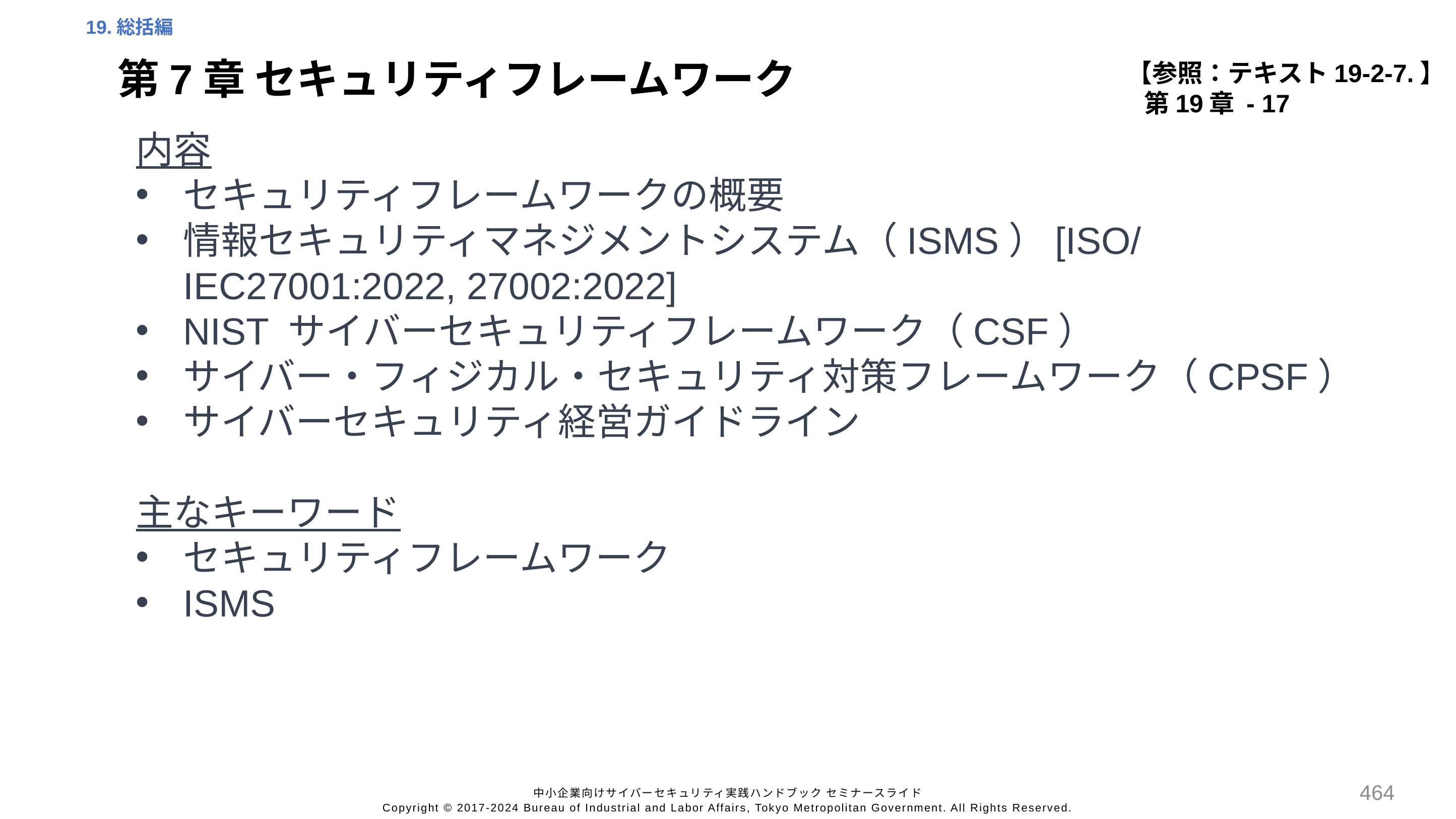

19.総括編
【参照：テキスト19-2-7.】
第19章 - 17
第7章 セキュリティフレームワーク
内容
セキュリティフレームワークの概要
情報セキュリティマネジメントシステム（ISMS）[ISO/IEC27001:2022, 27002:2022]
NIST サイバーセキュリティフレームワーク（CSF）
サイバー・フィジカル・セキュリティ対策フレームワーク（CPSF）
サイバーセキュリティ経営ガイドライン

主なキーワード
セキュリティフレームワーク
ISMS
464